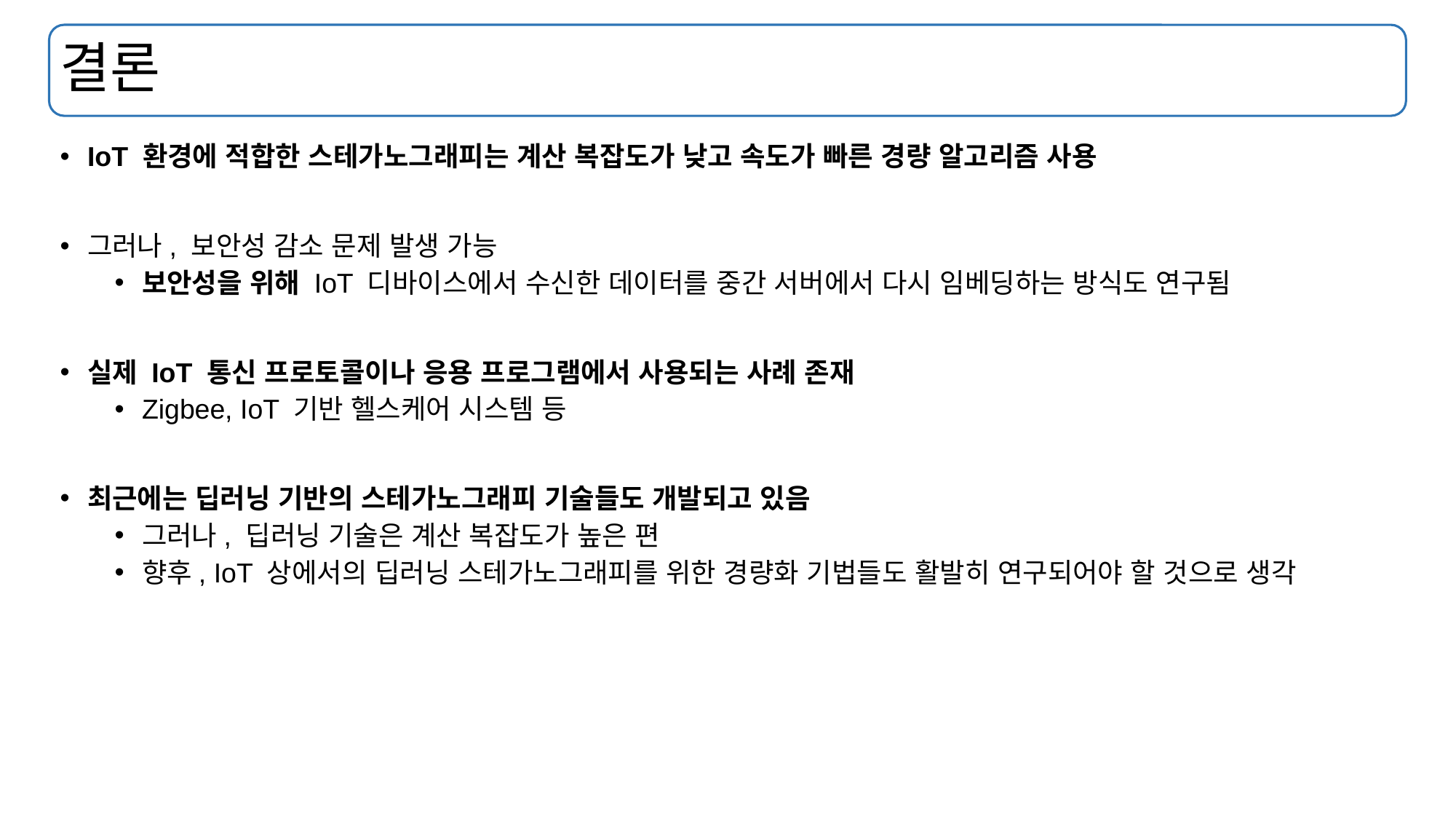

# 결론
IoT 환경에 적합한 스테가노그래피는 계산 복잡도가 낮고 속도가 빠른 경량 알고리즘 사용

그러나, 보안성 감소 문제 발생 가능
보안성을 위해 IoT 디바이스에서 수신한 데이터를 중간 서버에서 다시 임베딩하는 방식도 연구됨

실제 IoT 통신 프로토콜이나 응용 프로그램에서 사용되는 사례 존재
Zigbee, IoT 기반 헬스케어 시스템 등

최근에는 딥러닝 기반의 스테가노그래피 기술들도 개발되고 있음
그러나, 딥러닝 기술은 계산 복잡도가 높은 편
향후, IoT 상에서의 딥러닝 스테가노그래피를 위한 경량화 기법들도 활발히 연구되어야 할 것으로 생각